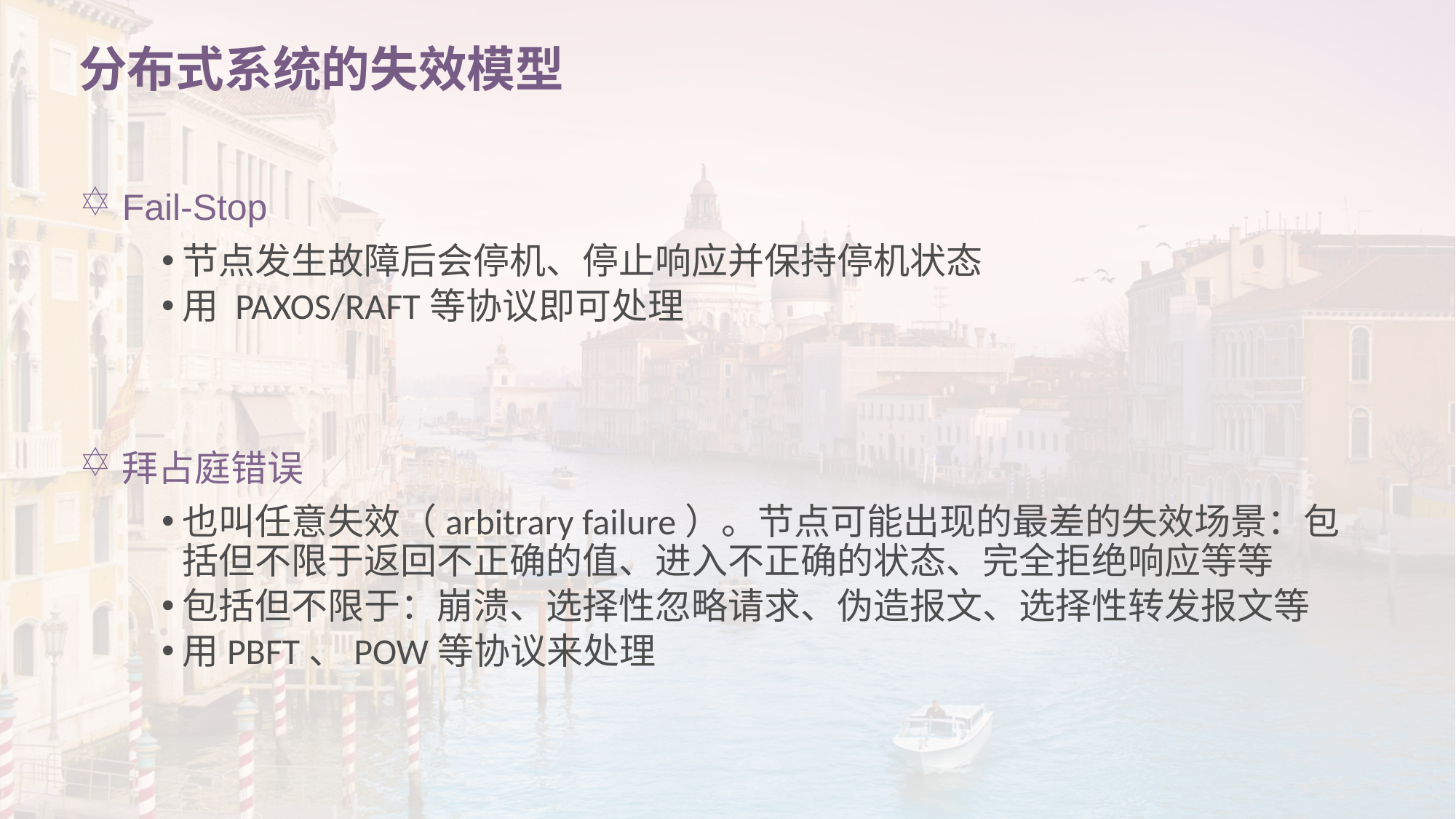

# 分布式系统的失效模型
Fail-Stop
节点发生故障后会停机、停止响应并保持停机状态
用 PAXOS/RAFT等协议即可处理

拜占庭错误
也叫任意失效（arbitrary failure）。节点可能出现的最差的失效场景：包括但不限于返回不正确的值、进入不正确的状态、完全拒绝响应等等
包括但不限于：崩溃、选择性忽略请求、伪造报文、选择性转发报文等
用PBFT、POW等协议来处理